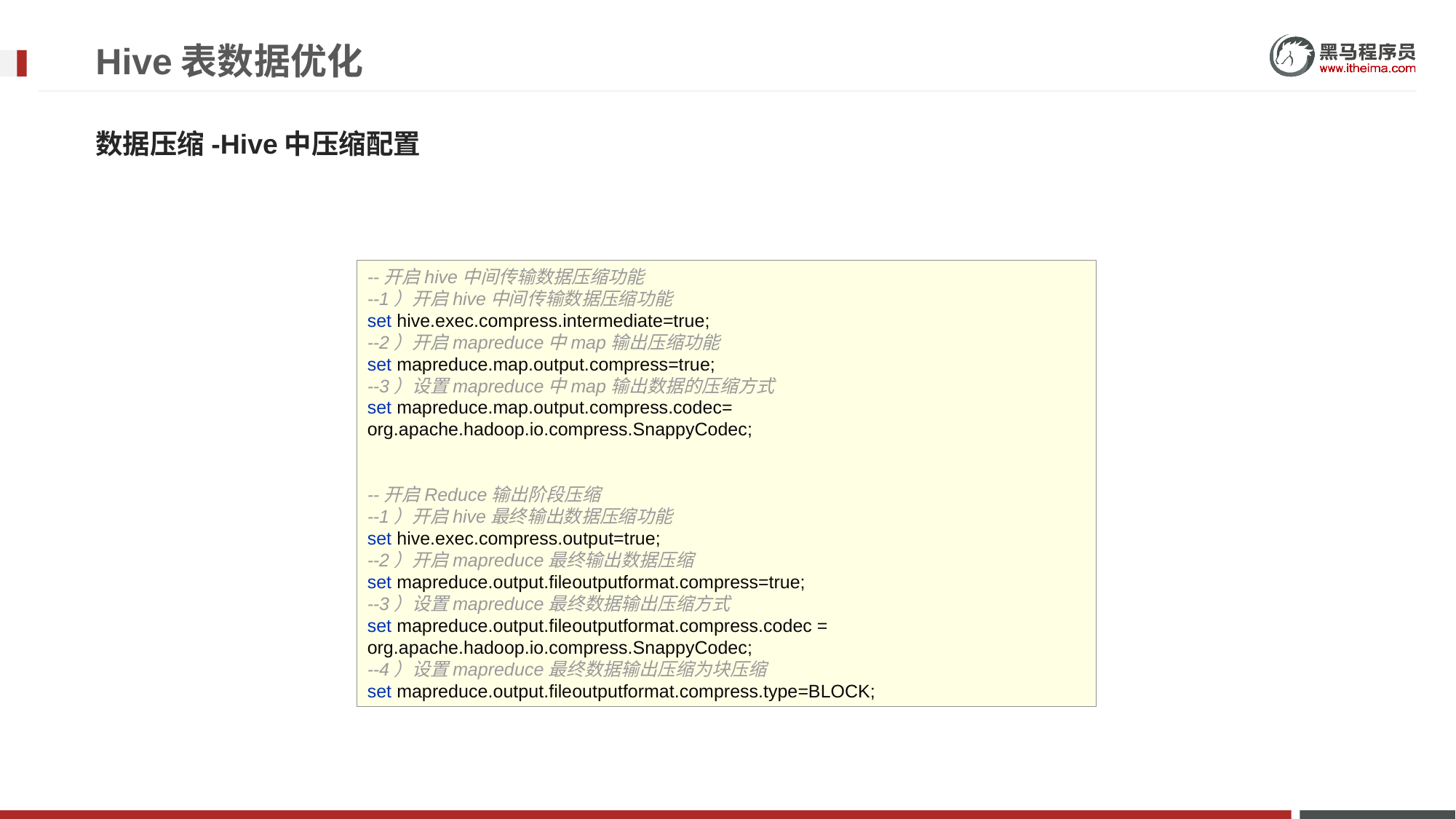

# Hive表数据优化
数据压缩-Hive中压缩配置
--开启hive中间传输数据压缩功能
--1）开启hive中间传输数据压缩功能
set hive.exec.compress.intermediate=true;
--2）开启mapreduce中map输出压缩功能
set mapreduce.map.output.compress=true;
--3）设置mapreduce中map输出数据的压缩方式
set mapreduce.map.output.compress.codec= org.apache.hadoop.io.compress.SnappyCodec;
--开启Reduce输出阶段压缩
--1）开启hive最终输出数据压缩功能
set hive.exec.compress.output=true;
--2）开启mapreduce最终输出数据压缩
set mapreduce.output.fileoutputformat.compress=true;
--3）设置mapreduce最终数据输出压缩方式
set mapreduce.output.fileoutputformat.compress.codec = org.apache.hadoop.io.compress.SnappyCodec;
--4）设置mapreduce最终数据输出压缩为块压缩
set mapreduce.output.fileoutputformat.compress.type=BLOCK;